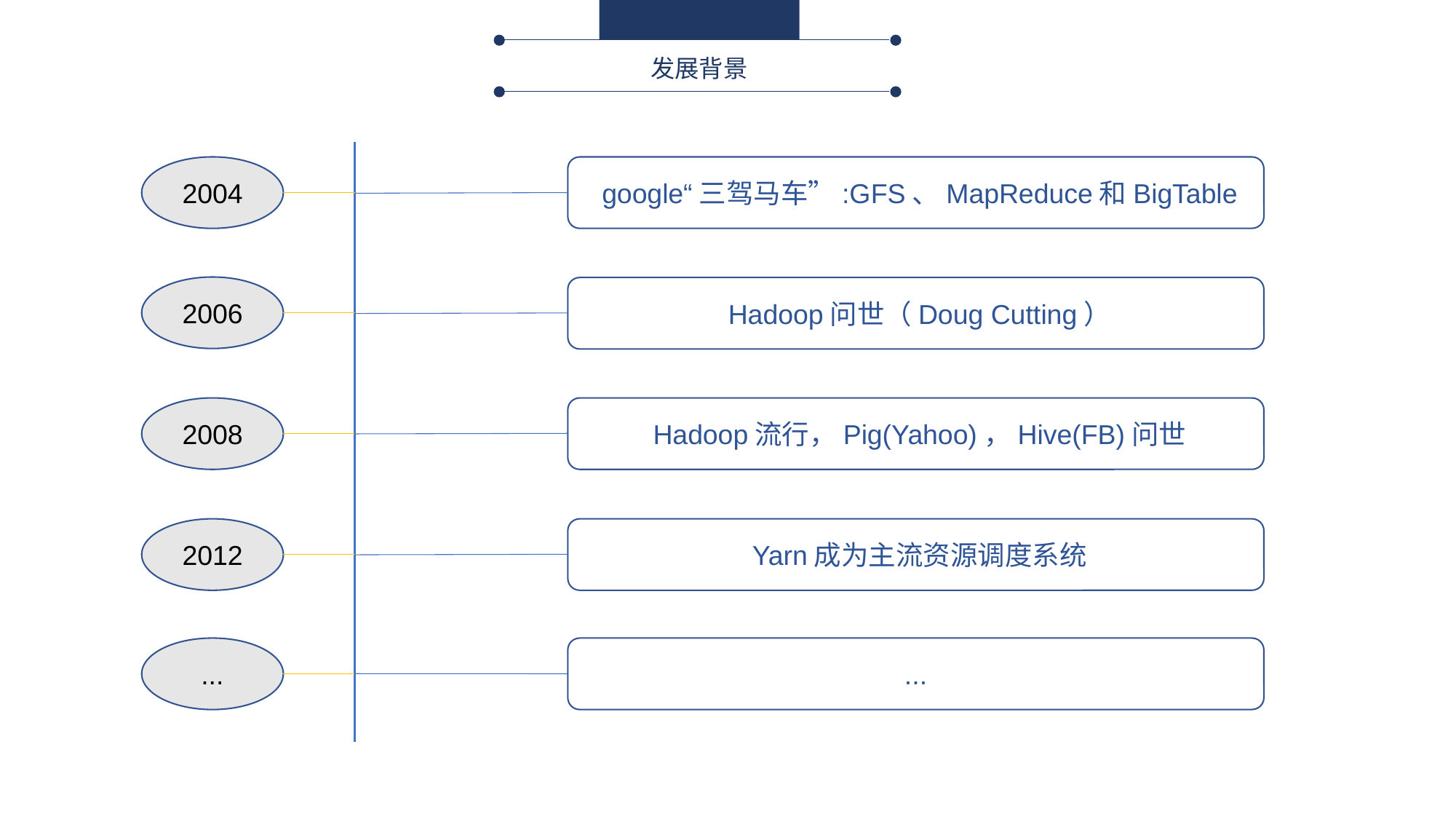

发展背景
2004
 google“三驾马车”:GFS、MapReduce和BigTable
2006
 Hadoop问世（Doug Cutting）
2008
 Hadoop流行，Pig(Yahoo)，Hive(FB)问世
2012
 Yarn成为主流资源调度系统
...
...